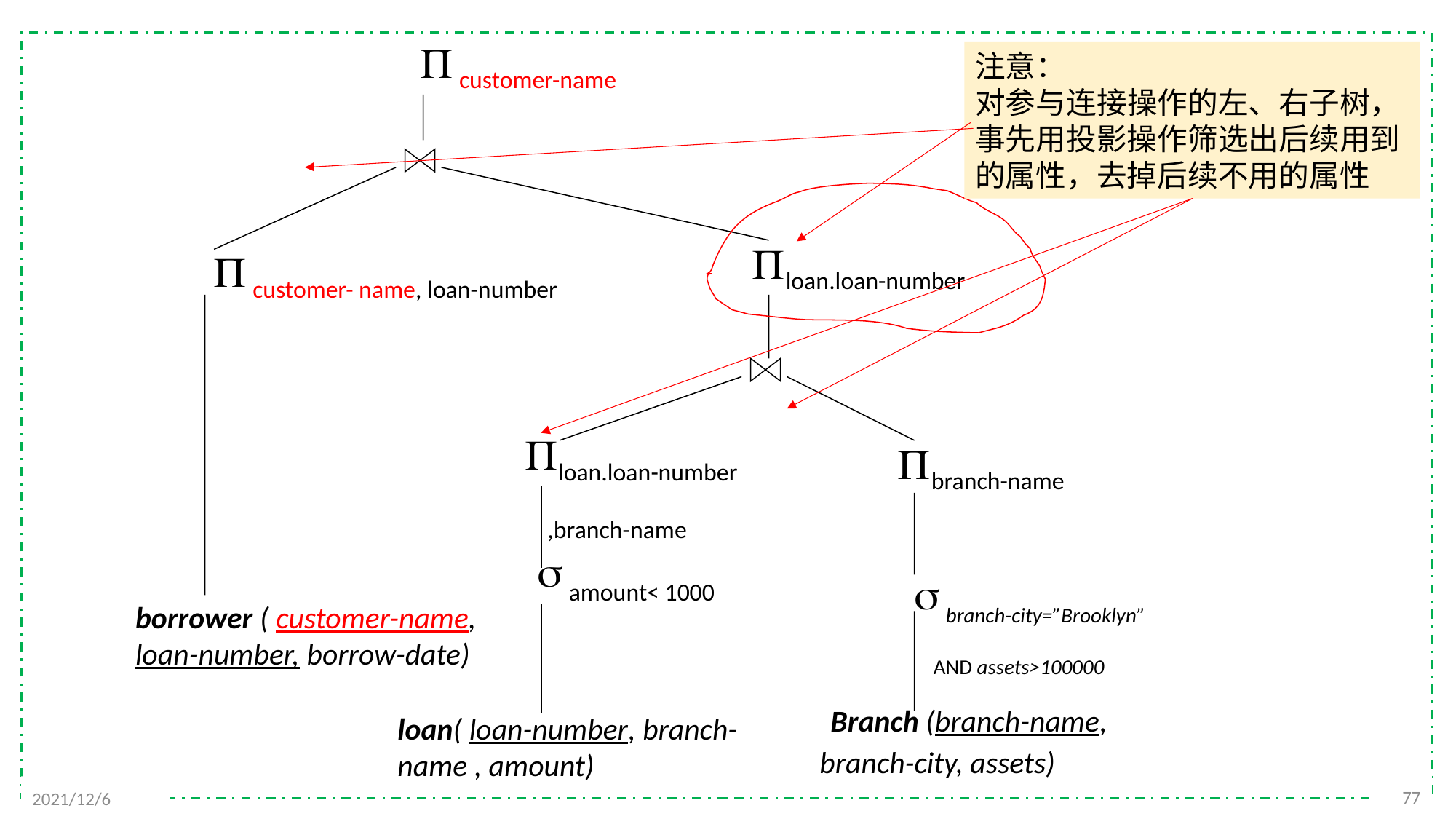

Π customer-name

Πloan.loan-number
Π customer- name, loan-number

Πloan.loan-number
    ,branch-name
Πbranch-name

 amount< 1000
 branch-city=”Brooklyn”
    AND assets>100000
borrower ( customer-name,
loan-number, borrow-date)

              Branch (branch-name,
               branch-city, assets)
loan( loan-number, branch-name , amount)
注意：
对参与连接操作的左、右子树，事先用投影操作筛选出后续用到的属性，去掉后续不用的属性
77
2021/12/6